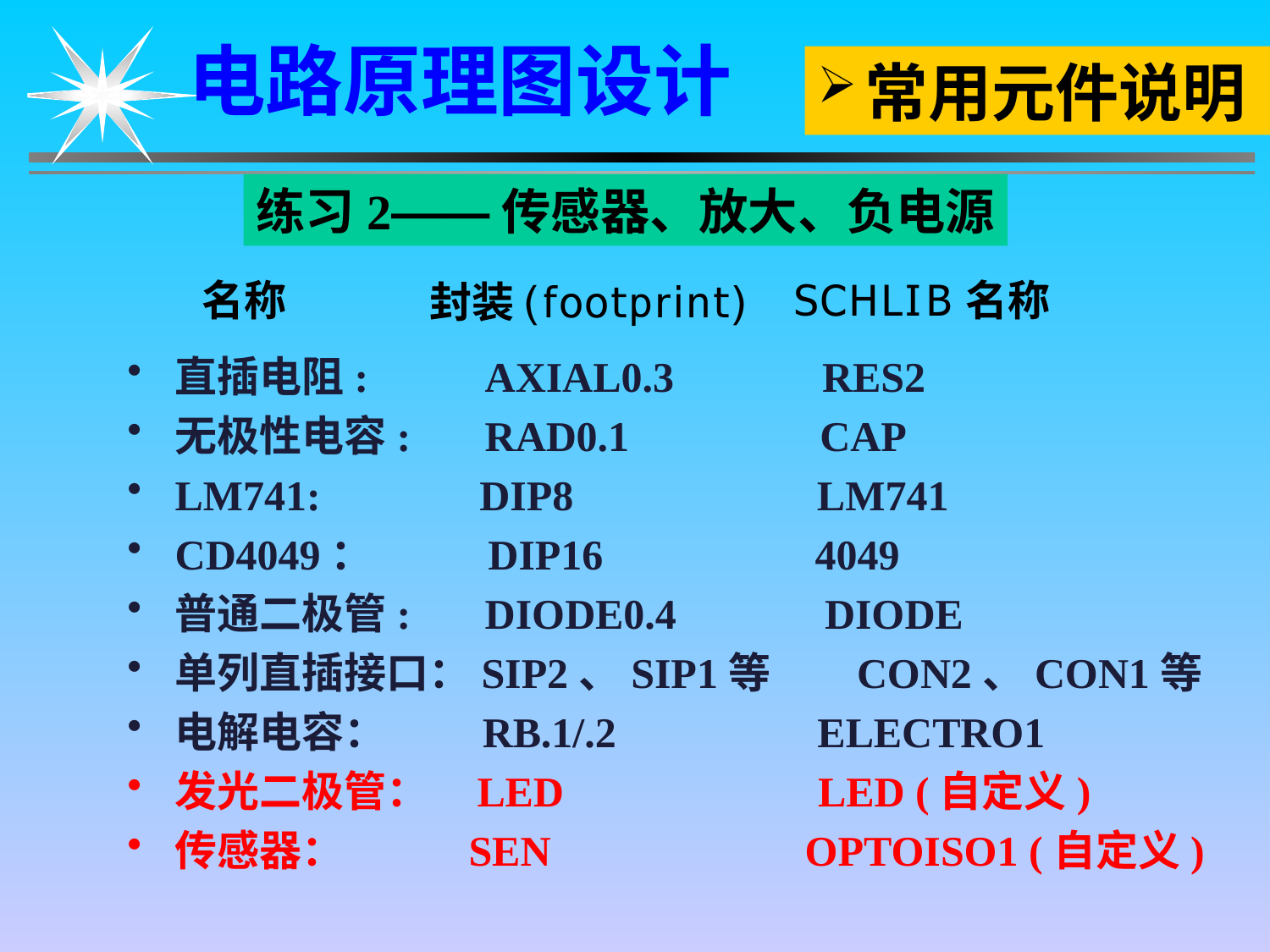

电路原理图设计
常用元件说明
练习2——传感器、放大、负电源

名称
SCHLIB名称
封装(footprint)
直插电阻:           AXIAL0.3              RES2
无极性电容:       RAD0.1                  CAP
LM741:               DIP8                       LM741
CD4049：           DIP16                    4049
普通二极管:       DIODE0.4              DIODE
单列直插接口：SIP2、SIP1等        CON2、CON1等
电解电容：         RB.1/.2                   ELECTRO1
发光二极管：    LED                        LED (自定义)
传感器：            SEN                        OPTOISO1 (自定义)